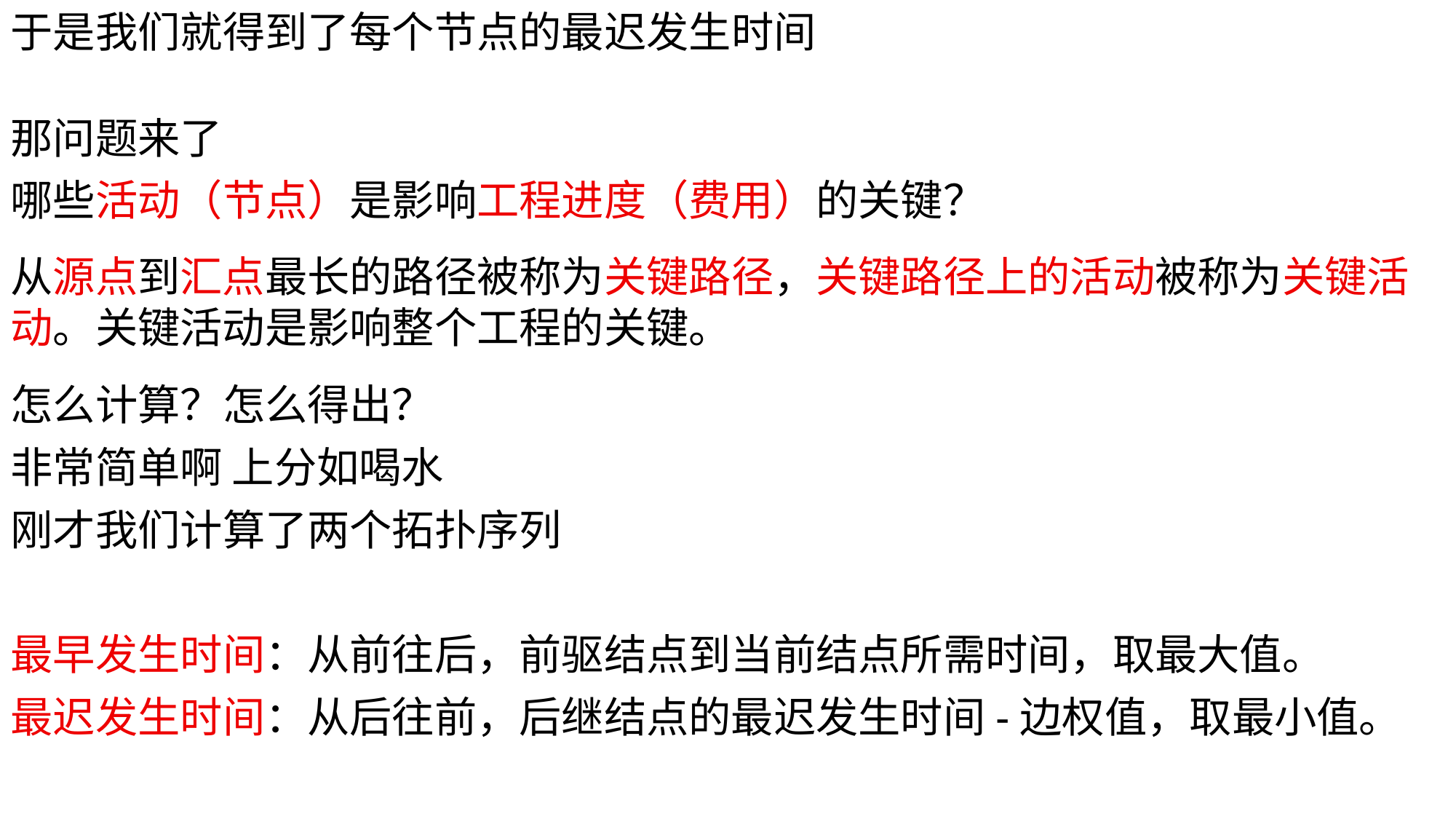

于是我们就得到了每个节点的最迟发生时间
那问题来了
哪些活动（节点）是影响工程进度（费用）的关键？
从源点到汇点最长的路径被称为关键路径，关键路径上的活动被称为关键活动。关键活动是影响整个工程的关键。
怎么计算？怎么得出？
非常简单啊 上分如喝水
刚才我们计算了两个拓扑序列
最早发生时间：从前往后，前驱结点到当前结点所需时间，取最大值。
最迟发生时间：从后往前，后继结点的最迟发生时间-边权值，取最小值。